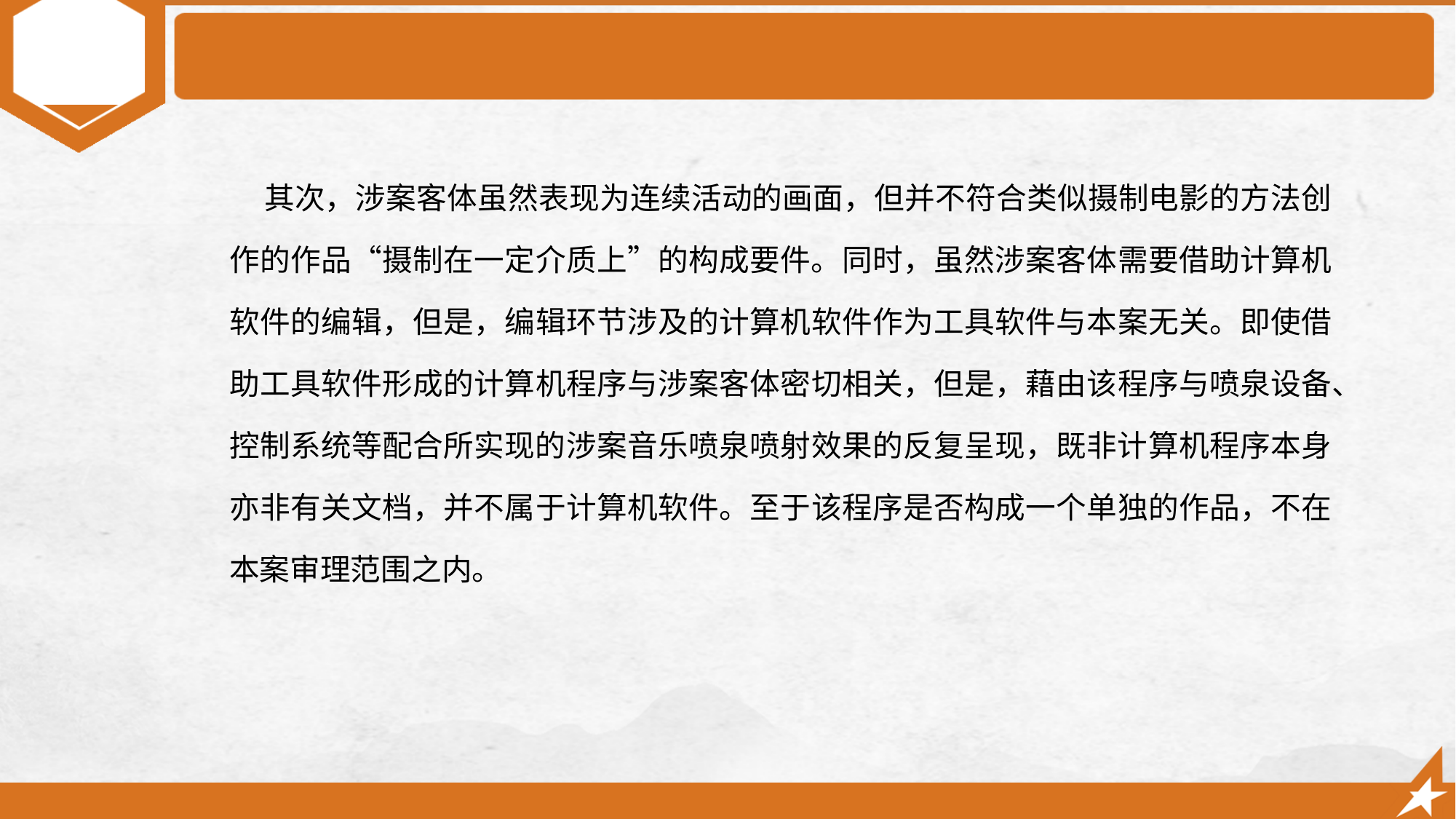

其次，涉案客体虽然表现为连续活动的画面，但并不符合类似摄制电影的方法创作的作品“摄制在一定介质上”的构成要件。同时，虽然涉案客体需要借助计算机软件的编辑，但是，编辑环节涉及的计算机软件作为工具软件与本案无关。即使借助工具软件形成的计算机程序与涉案客体密切相关，但是，藉由该程序与喷泉设备、控制系统等配合所实现的涉案音乐喷泉喷射效果的反复呈现，既非计算机程序本身亦非有关文档，并不属于计算机软件。至于该程序是否构成一个单独的作品，不在本案审理范围之内。